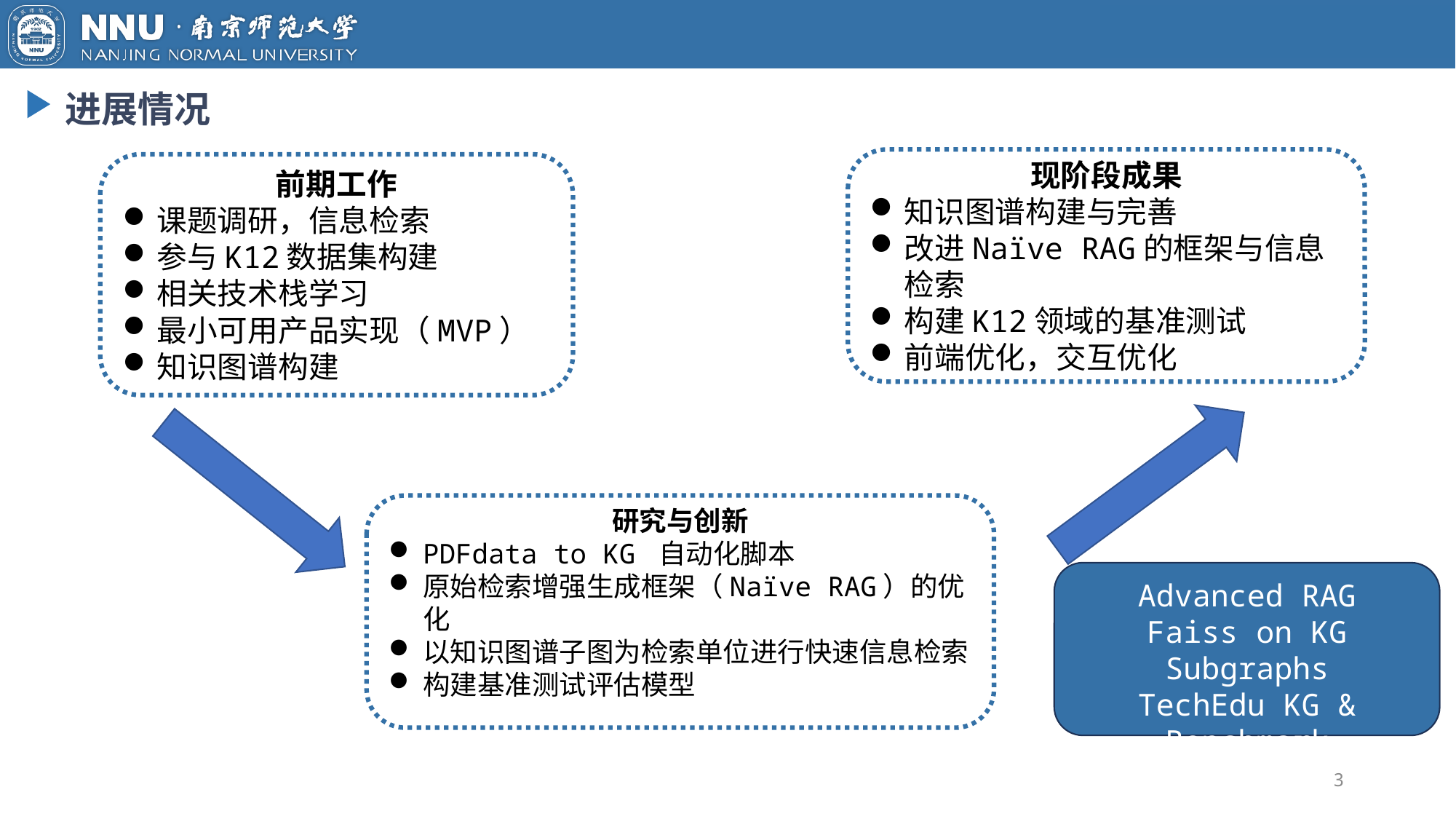

进展情况

现阶段成果
知识图谱构建与完善
改进Naïve RAG的框架与信息检索
构建K12领域的基准测试
前端优化，交互优化

前期工作
课题调研，信息检索
参与K12数据集构建
相关技术栈学习
最小可用产品实现（MVP）
知识图谱构建

研究与创新
PDFdata to KG 自动化脚本
原始检索增强生成框架（Naïve RAG）的优化
以知识图谱子图为检索单位进行快速信息检索
构建基准测试评估模型

Advanced RAG
Faiss on KG Subgraphs
TechEdu KG & Benchmark
3